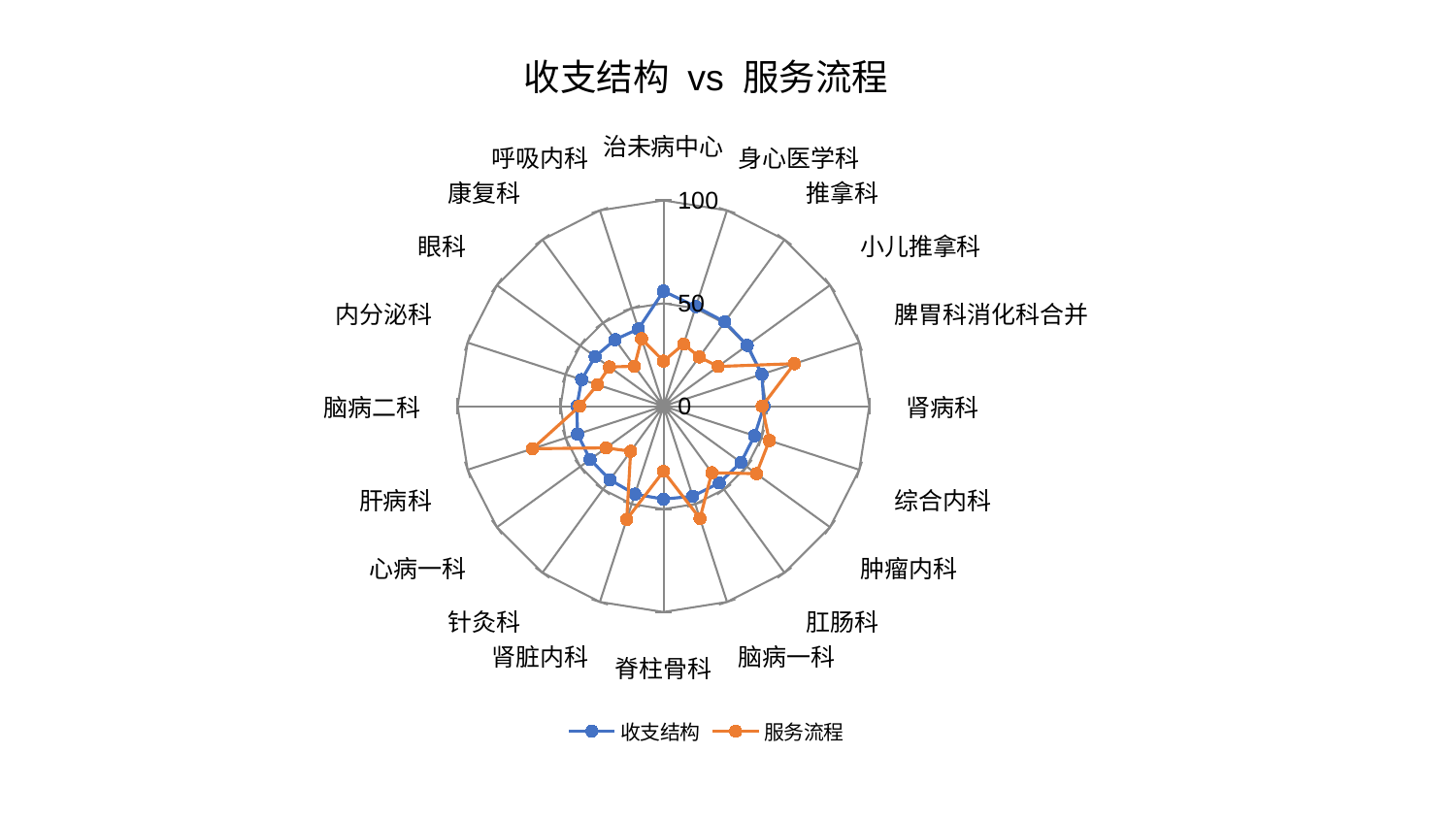

### Chart: 收支结构 vs 服务流程

| Category | 收支结构 | 服务流程 |
|---|---|---|
| 治未病中心 | 55.897779422189586 | 21.882103935751992 |
| 身心医学科 | 50.88027047713301 | 31.687882752210783 |
| 推拿科 | 50.67890006418836 | 29.562872427146882 |
| 小儿推拿科 | 50.306280232079715 | 32.853156942039035 |
| 脾胃科消化科合并 | 50.27853666411523 | 66.8736895068678 |
| 肾病科 | 48.85781462098681 | 47.9337057847014 |
| 综合内科 | 46.528746951998144 | 54.07386211269544 |
| 肿瘤内科 | 46.49043204853246 | 55.840243165956586 |
| 肛肠科 | 46.10653505729812 | 39.97477256023156 |
| 脑病一科 | 46.027339554523714 | 57.34936134516204 |
| 脊柱骨科 | 45.15597041179469 | 31.64515230189175 |
| 肾脏内科 | 44.9558557936254 | 57.81962633465638 |
| 针灸科 | 44.20744132652655 | 27.112507999888496 |
| 心病一科 | 44.047589633216084 | 34.5096029601699 |
| 肝病科 | 43.88609946328319 | 66.88698760731768 |
| 脑病二科 | 42.07166798919455 | 40.73567930533389 |
| 内分泌科 | 41.78631622217026 | 33.70906988559757 |
| 眼科 | 41.052118435018116 | 32.45289073261374 |
| 康复科 | 39.98143668750646 | 23.976695070550843 |
| 呼吸内科 | 39.484387373993144 | 34.448537132456735 |
136